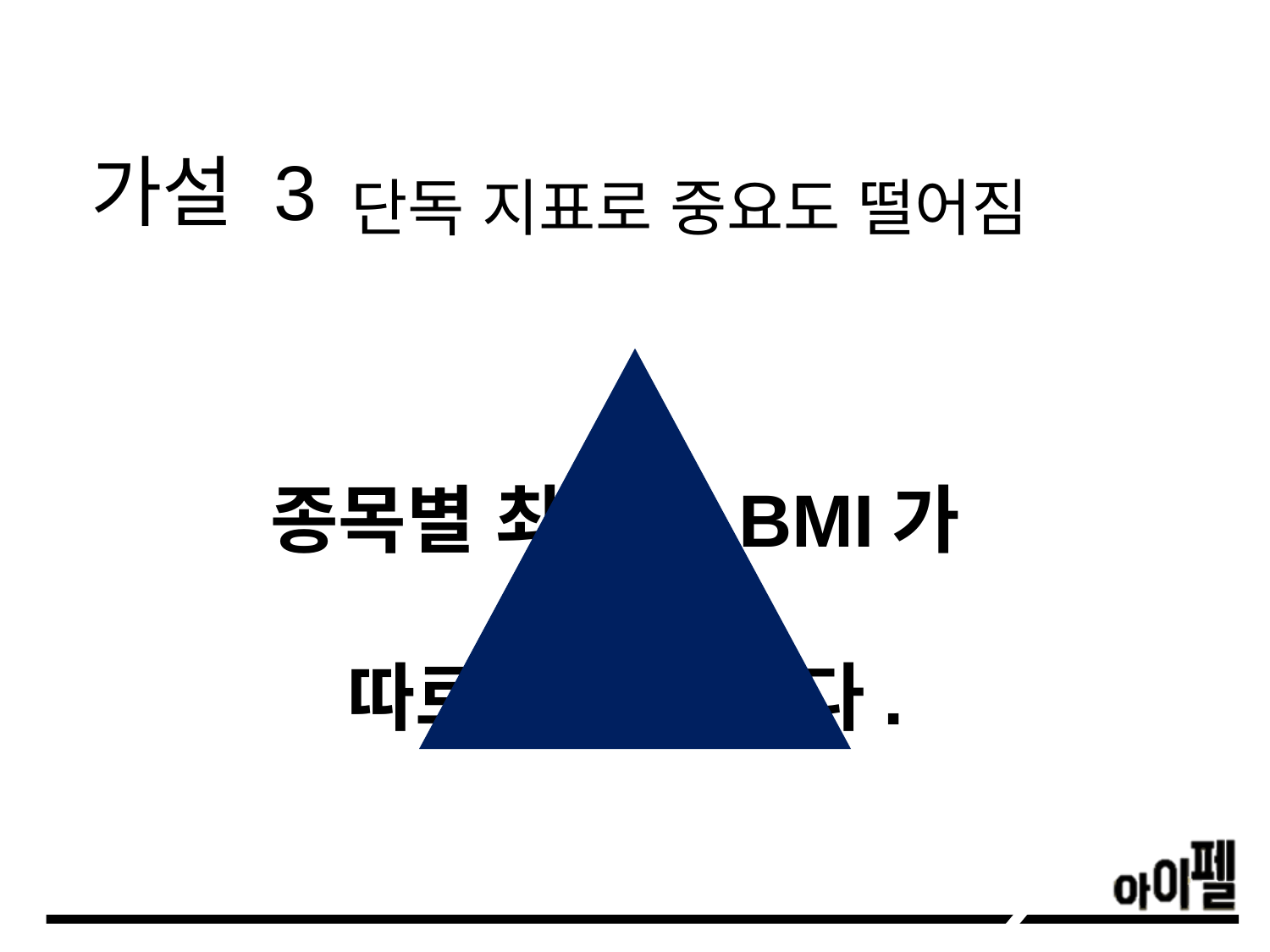

단독 지표로 중요도 떨어짐
# 가설 3

종목별 최적의 BMI가
따로 있을 것이다.